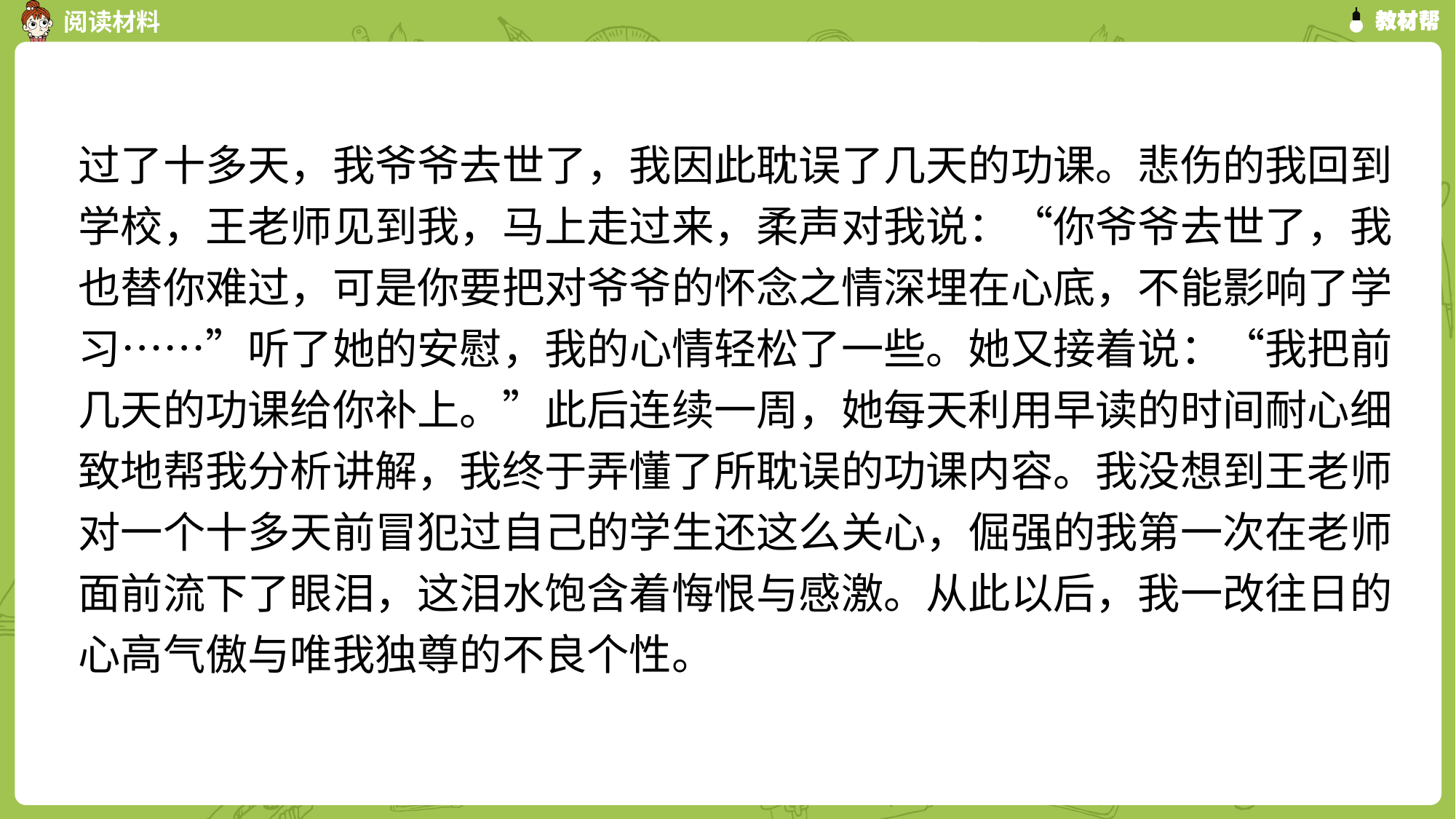

过了十多天，我爷爷去世了，我因此耽误了几天的功课。悲伤的我回到学校，王老师见到我，马上走过来，柔声对我说：“你爷爷去世了，我也替你难过，可是你要把对爷爷的怀念之情深埋在心底，不能影响了学习……”听了她的安慰，我的心情轻松了一些。她又接着说：“我把前几天的功课给你补上。”此后连续一周，她每天利用早读的时间耐心细致地帮我分析讲解，我终于弄懂了所耽误的功课内容。我没想到王老师对一个十多天前冒犯过自己的学生还这么关心，倔强的我第一次在老师面前流下了眼泪，这泪水饱含着悔恨与感激。从此以后，我一改往日的心高气傲与唯我独尊的不良个性。